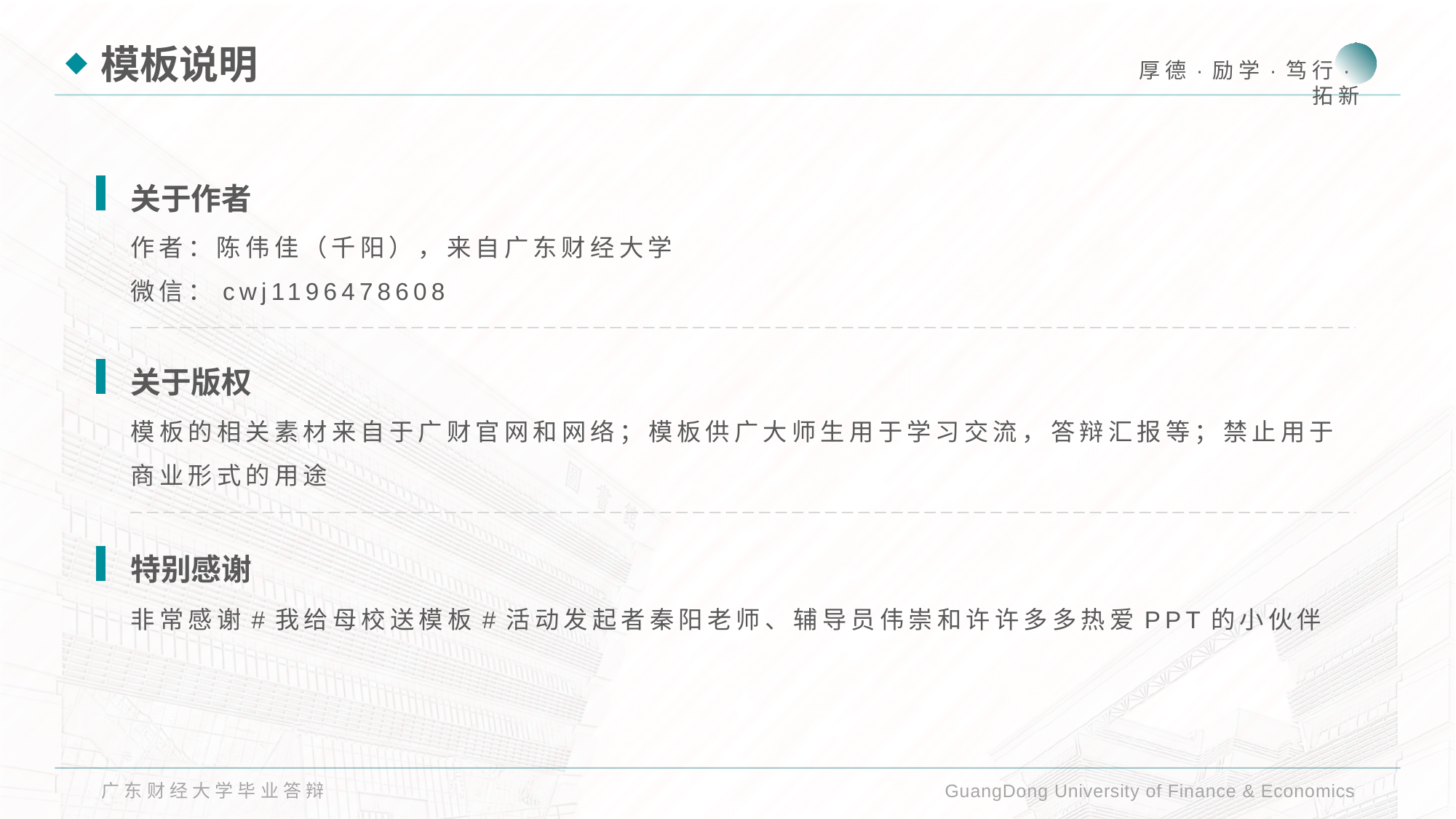

模板说明
关于作者
作者：陈伟佳（千阳），来自广东财经大学
微信：cwj1196478608
关于版权
模板的相关素材来自于广财官网和网络；模板供广大师生用于学习交流，答辩汇报等；禁止用于商业形式的用途
特别感谢
非常感谢#我给母校送模板#活动发起者秦阳老师、辅导员伟崇和许许多多热爱PPT的小伙伴